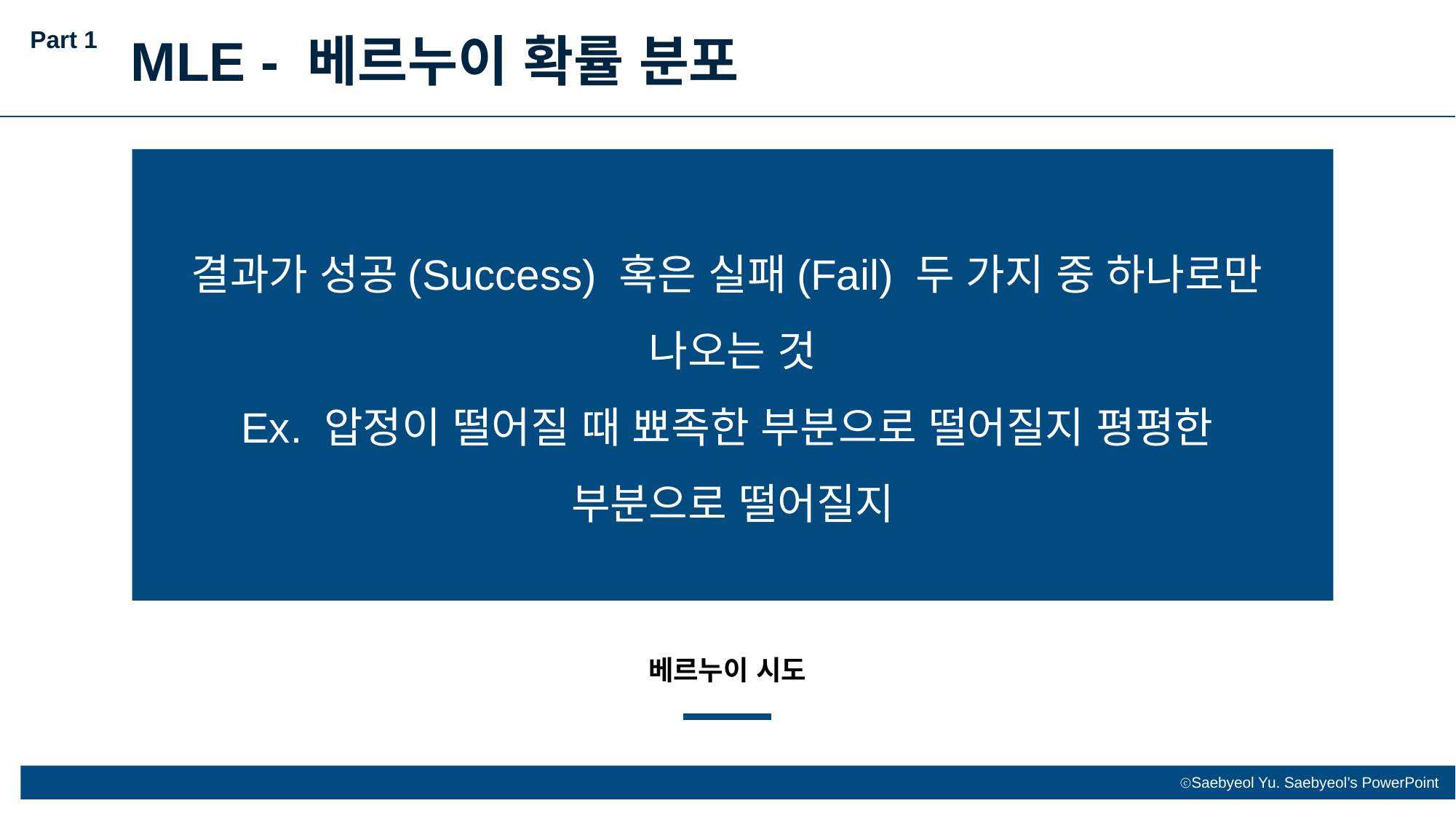

Part 1
MLE - 베르누이 확률 분포
결과가 성공(Success) 혹은 실패(Fail) 두 가지 중 하나로만
나오는 것
Ex. 압정이 떨어질 때 뾰족한 부분으로 떨어질지 평평한
부분으로 떨어질지
베르누이 시도